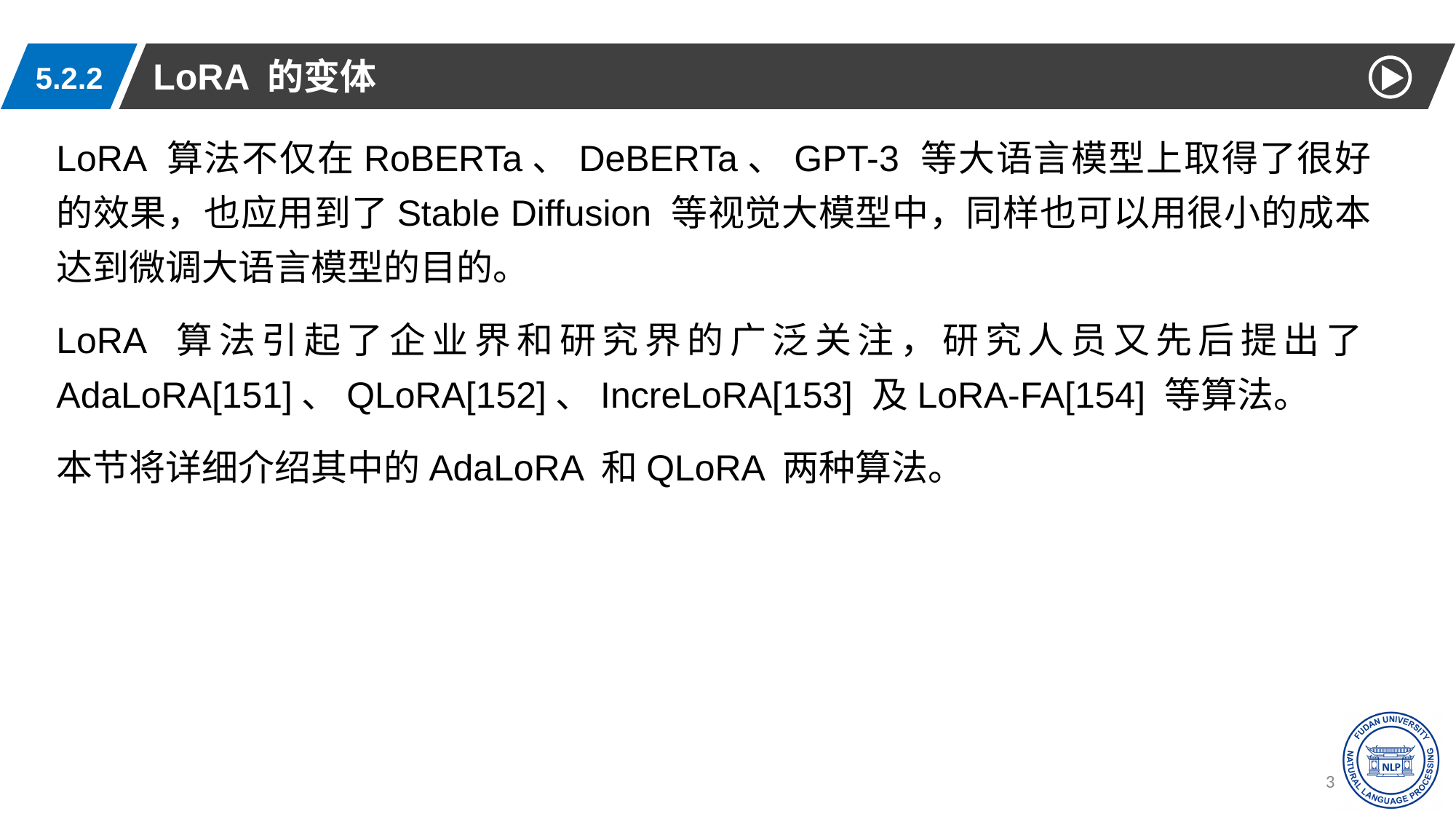

LoRA 的变体
5.2.2

LoRA 算法不仅在RoBERTa、DeBERTa、GPT-3 等大语言模型上取得了很好的效果，也应用到了Stable Diffusion 等视觉大模型中，同样也可以用很小的成本达到微调大语言模型的目的。
LoRA 算法引起了企业界和研究界的广泛关注，研究人员又先后提出了AdaLoRA[151]、QLoRA[152]、IncreLoRA[153] 及LoRA-FA[154] 等算法。
本节将详细介绍其中的AdaLoRA 和QLoRA 两种算法。
34